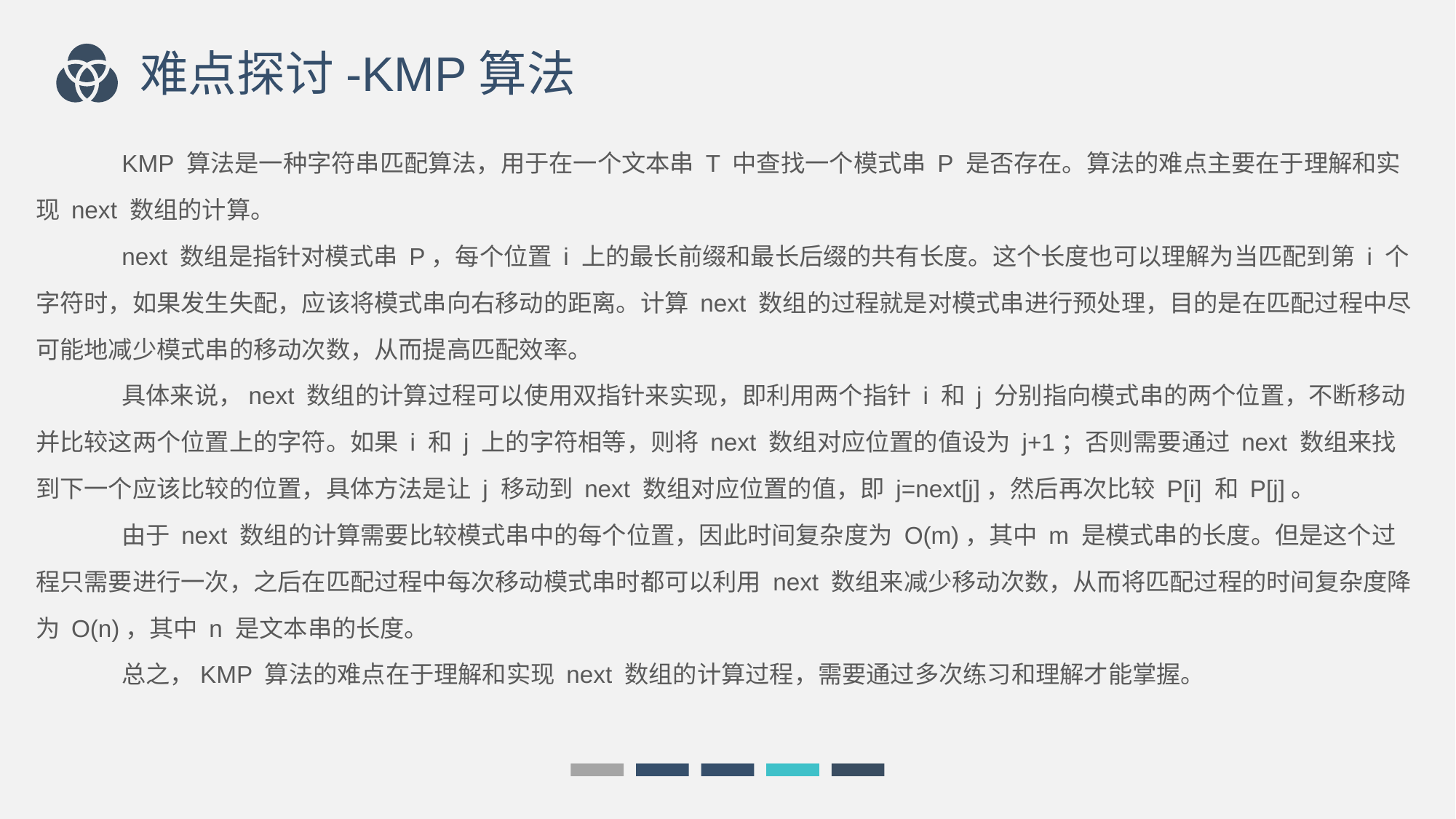

难点探讨-KMP算法
KMP 算法是一种字符串匹配算法，用于在一个文本串 T 中查找一个模式串 P 是否存在。算法的难点主要在于理解和实现 next 数组的计算。
next 数组是指针对模式串 P，每个位置 i 上的最长前缀和最长后缀的共有长度。这个长度也可以理解为当匹配到第 i 个字符时，如果发生失配，应该将模式串向右移动的距离。计算 next 数组的过程就是对模式串进行预处理，目的是在匹配过程中尽可能地减少模式串的移动次数，从而提高匹配效率。
具体来说，next 数组的计算过程可以使用双指针来实现，即利用两个指针 i 和 j 分别指向模式串的两个位置，不断移动并比较这两个位置上的字符。如果 i 和 j 上的字符相等，则将 next 数组对应位置的值设为 j+1；否则需要通过 next 数组来找到下一个应该比较的位置，具体方法是让 j 移动到 next 数组对应位置的值，即 j=next[j]，然后再次比较 P[i] 和 P[j]。
由于 next 数组的计算需要比较模式串中的每个位置，因此时间复杂度为 O(m)，其中 m 是模式串的长度。但是这个过程只需要进行一次，之后在匹配过程中每次移动模式串时都可以利用 next 数组来减少移动次数，从而将匹配过程的时间复杂度降为 O(n)，其中 n 是文本串的长度。
总之，KMP 算法的难点在于理解和实现 next 数组的计算过程，需要通过多次练习和理解才能掌握。